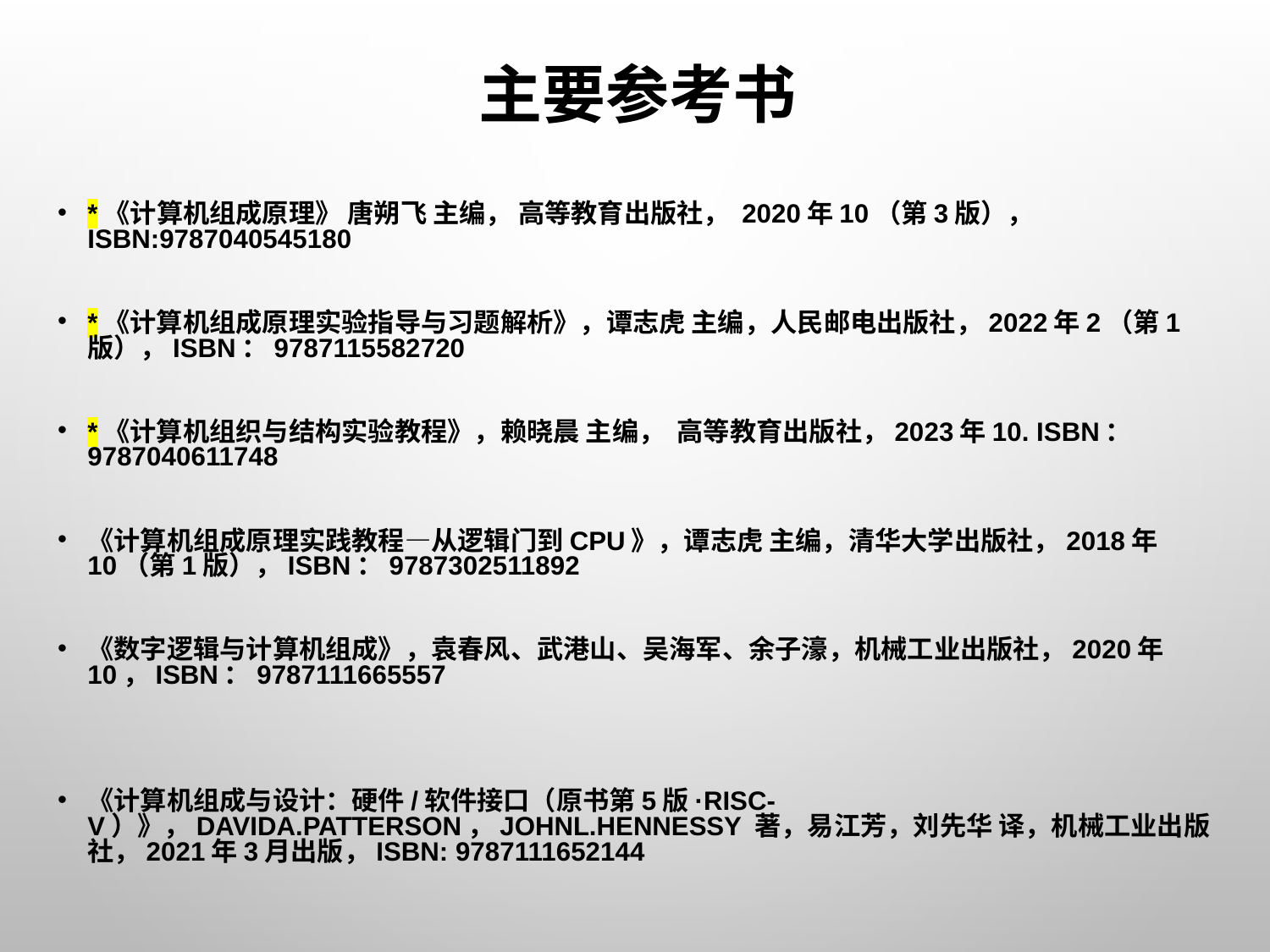

# 主要参考书
*《计算机组成原理》 唐朔飞 主编， 高等教育出版社， 2020年10（第3版）， ISBN:9787040545180

*《计算机组成原理实验指导与习题解析》，谭志虎 主编，人民邮电出版社，2022年2（第1版），ISBN：9787115582720

*《计算机组织与结构实验教程》，赖晓晨 主编，  高等教育出版社，2023年10. ISBN：9787040611748

《计算机组成原理实践教程—从逻辑门到CPU》，谭志虎 主编，清华大学出版社，2018年10（第1版），ISBN：9787302511892

《数字逻辑与计算机组成》，袁春风、武港山、吴海军、余子濠，机械工业出版社，2020年10，ISBN：9787111665557

《计算机组成与设计：硬件/软件接口（原书第5版·RISC-V）》，DavidA.Patterson，JohnL.Hennessy 著，易江芳，刘先华 译，机械工业出版社，2021年3月出版，ISBN: 9787111652144